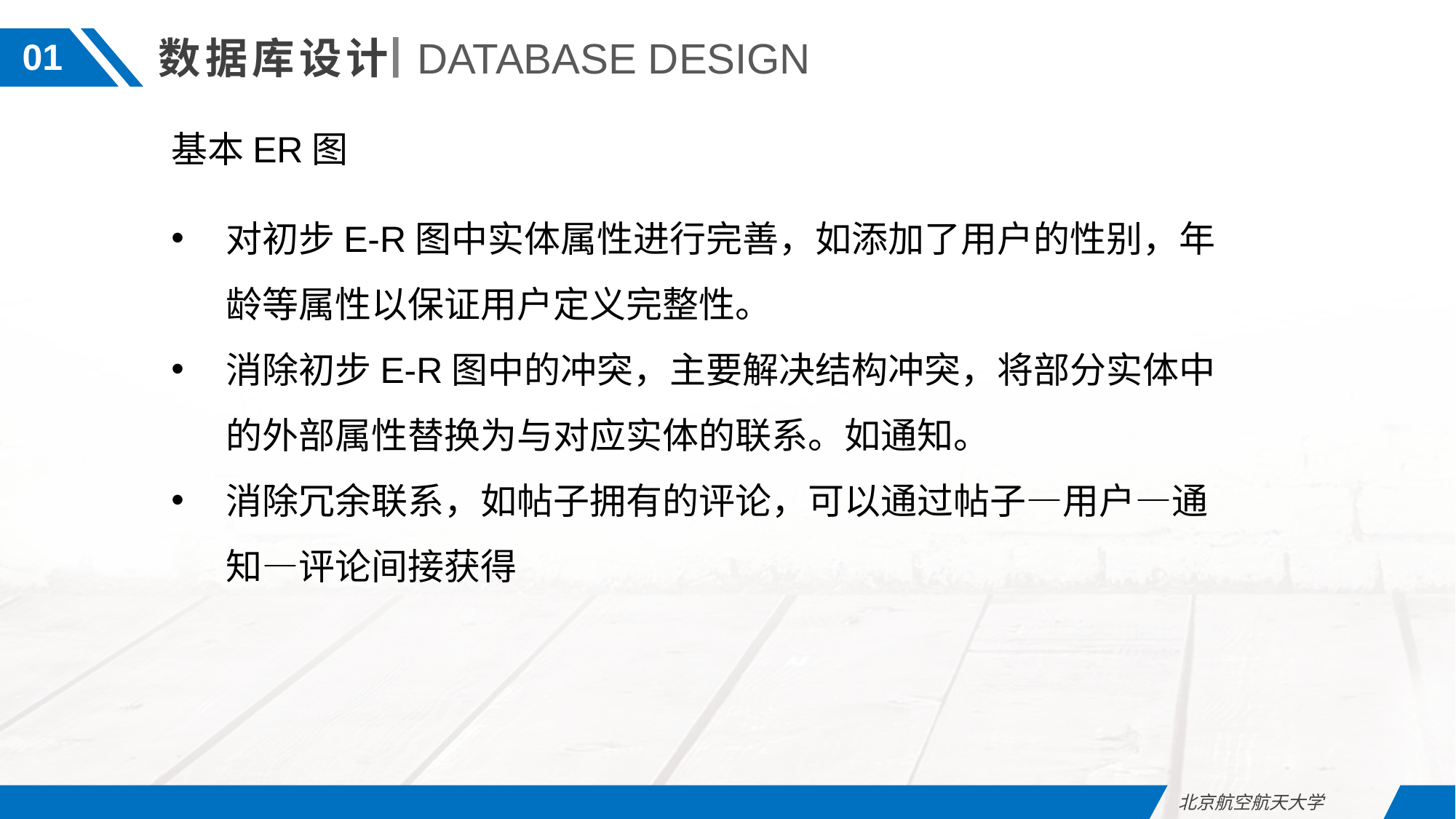

数据库设计
DATABASE DESIGN

01

基本ER图
对初步E-R图中实体属性进行完善，如添加了用户的性别，年龄等属性以保证用户定义完整性。
消除初步E-R图中的冲突，主要解决结构冲突，将部分实体中的外部属性替换为与对应实体的联系。如通知。
消除冗余联系，如帖子拥有的评论，可以通过帖子—用户—通知—评论间接获得

北京航空航天大学